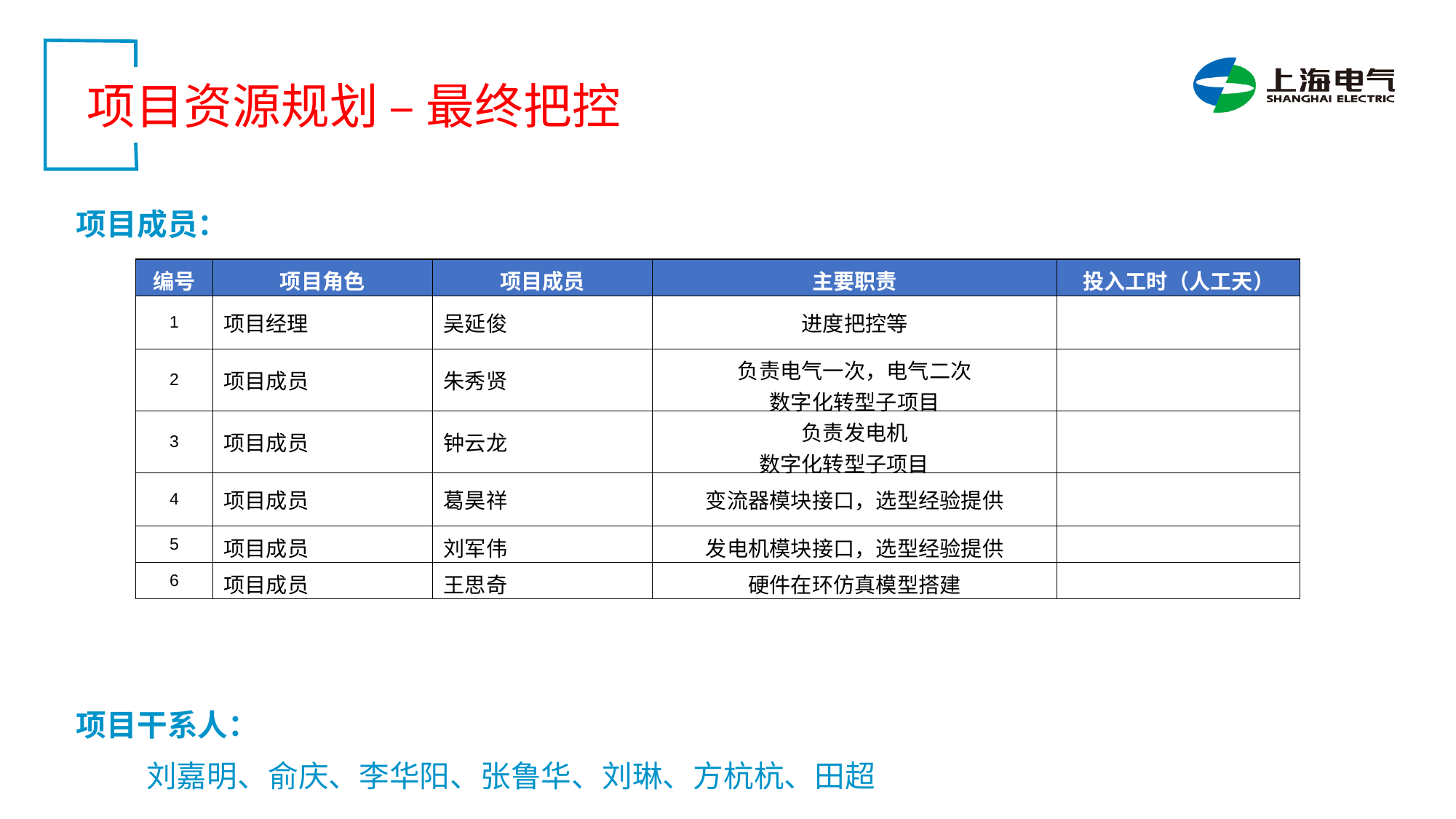

项目资源规划 – 最终把控
项目成员：
| 编号 | 项目角色 | 项目成员 | 主要职责 | 投入工时（人工天） |
| --- | --- | --- | --- | --- |
| 1 | 项目经理 | 吴延俊 | 进度把控等 |  |
| 2 | 项目成员 | 朱秀贤 | 负责电气一次，电气二次 数字化转型子项目 |  |
| 3 | 项目成员 | 钟云龙 | 负责发电机 数字化转型子项目 |  |
| 4 | 项目成员 | 葛昊祥 | 变流器模块接口，选型经验提供 |  |
| 5 | 项目成员 | 刘军伟 | 发电机模块接口，选型经验提供 |  |
| 6 | 项目成员 | 王思奇 | 硬件在环仿真模型搭建 |  |
项目干系人：
刘嘉明、俞庆、李华阳、张鲁华、刘琳、方杭杭、田超